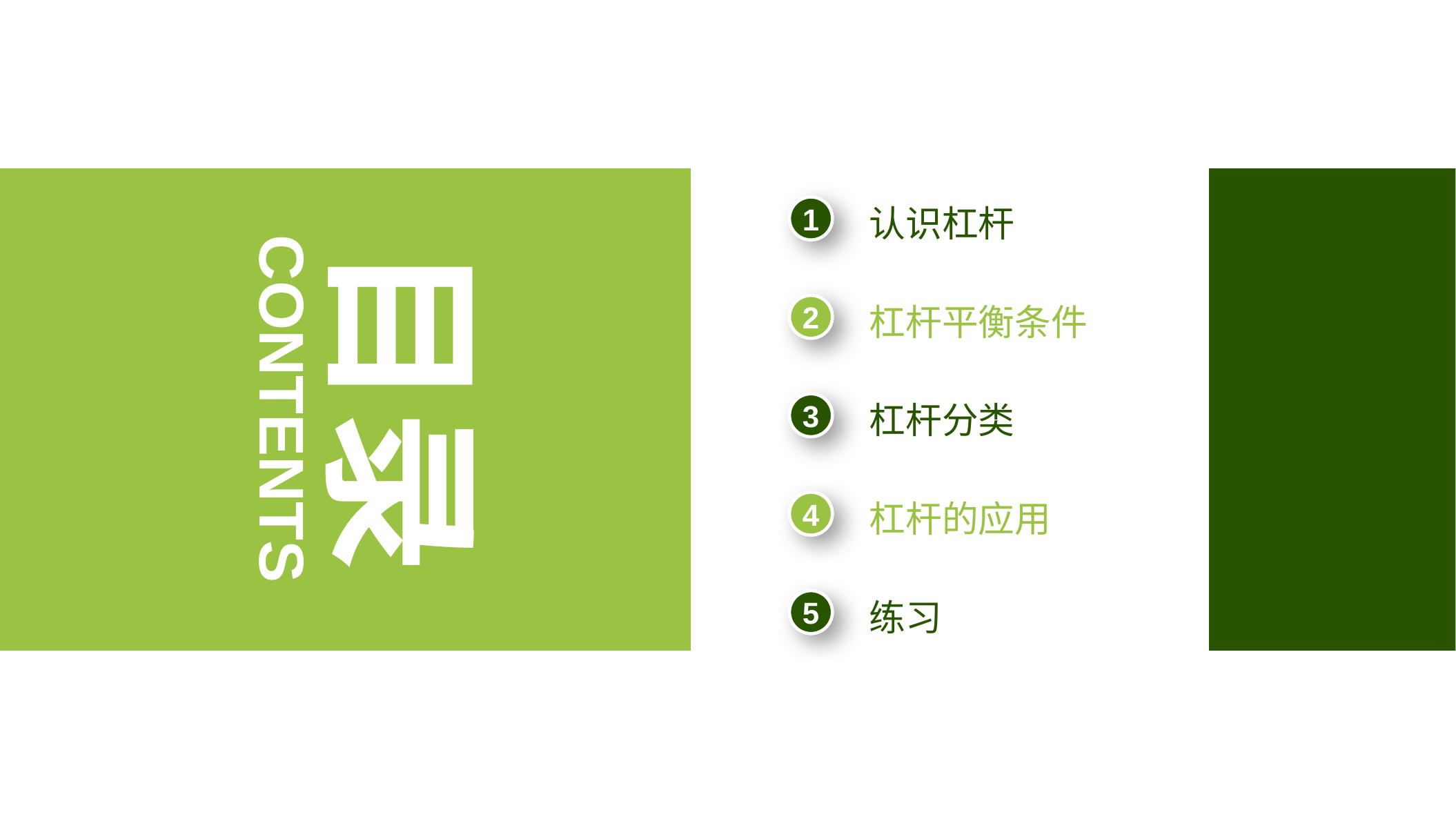

目录
1
认识杠杆
2
杠杆平衡条件
CONTENTS
3
杠杆分类
4
杠杆的应用
5
练习